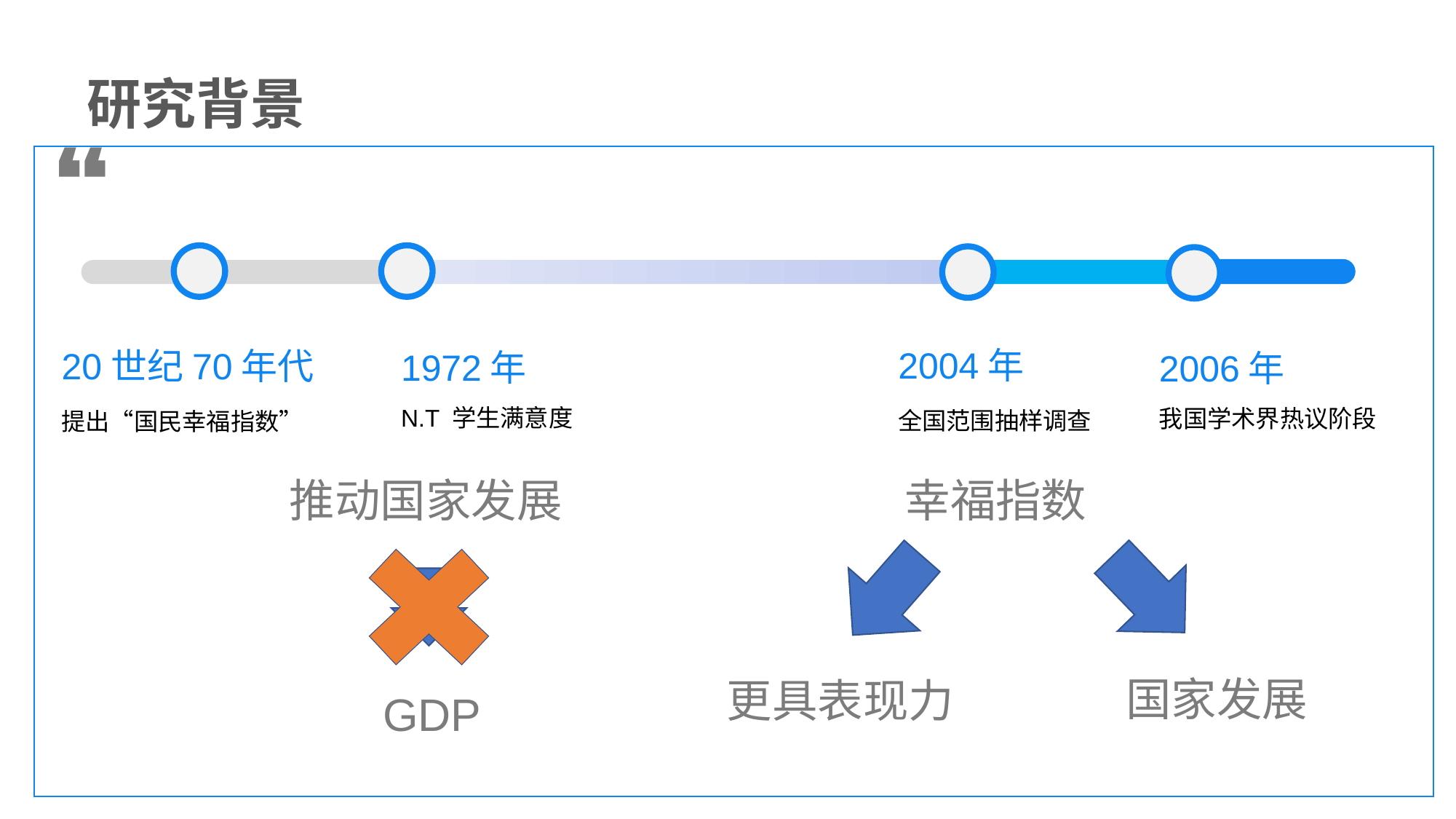

研究背景
“

2004年
全国范围抽样调查
20世纪70年代
提出“国民幸福指数”
1972年
N.T 学生满意度
2006年
我国学术界热议阶段
推动国家发展
幸福指数

国家发展
更具表现力
GDP